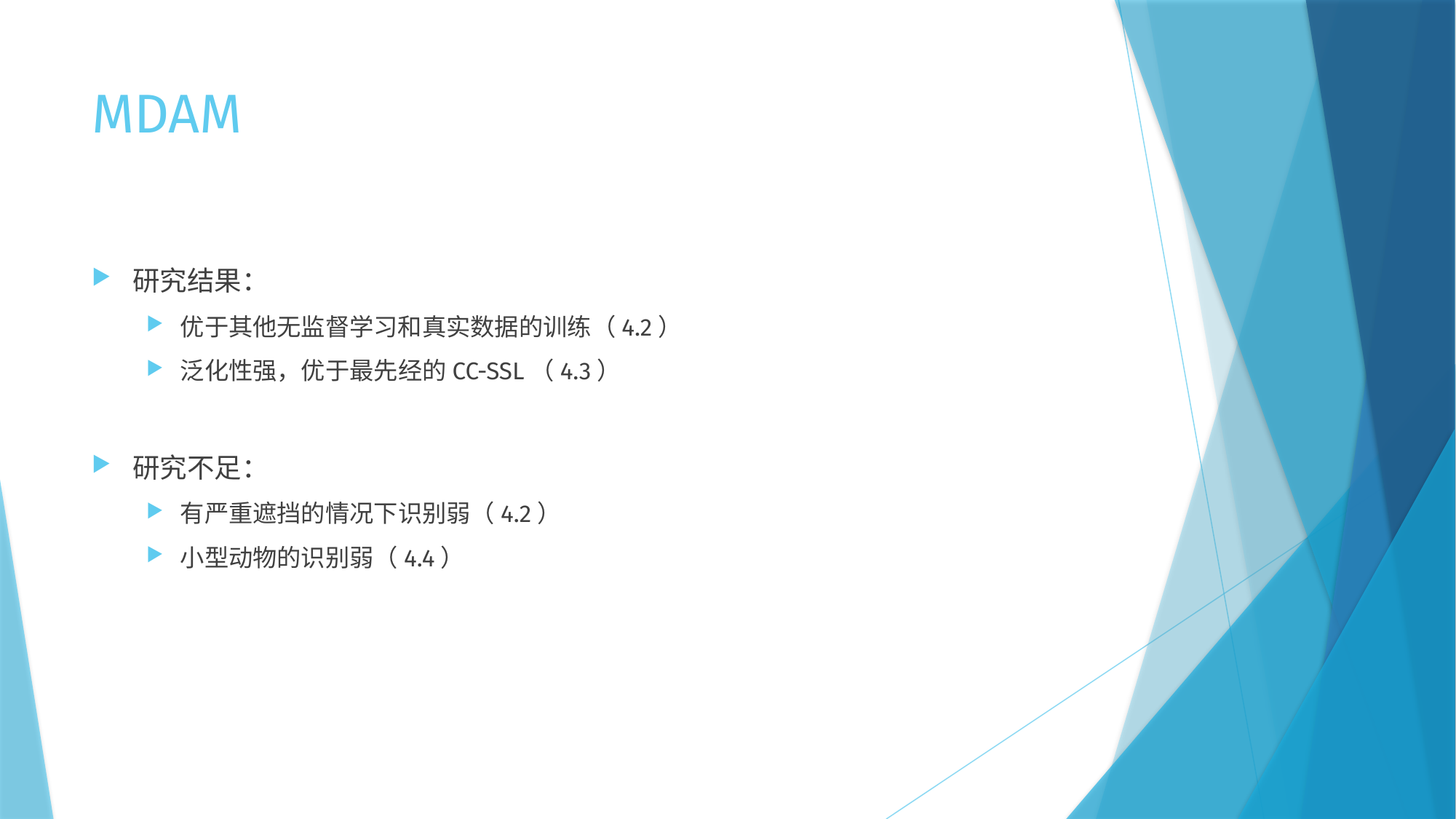

# MDAM
研究结果：
优于其他无监督学习和真实数据的训练（4.2）
泛化性强，优于最先经的CC-SSL（4.3）

研究不足：
有严重遮挡的情况下识别弱（4.2）
小型动物的识别弱（4.4）